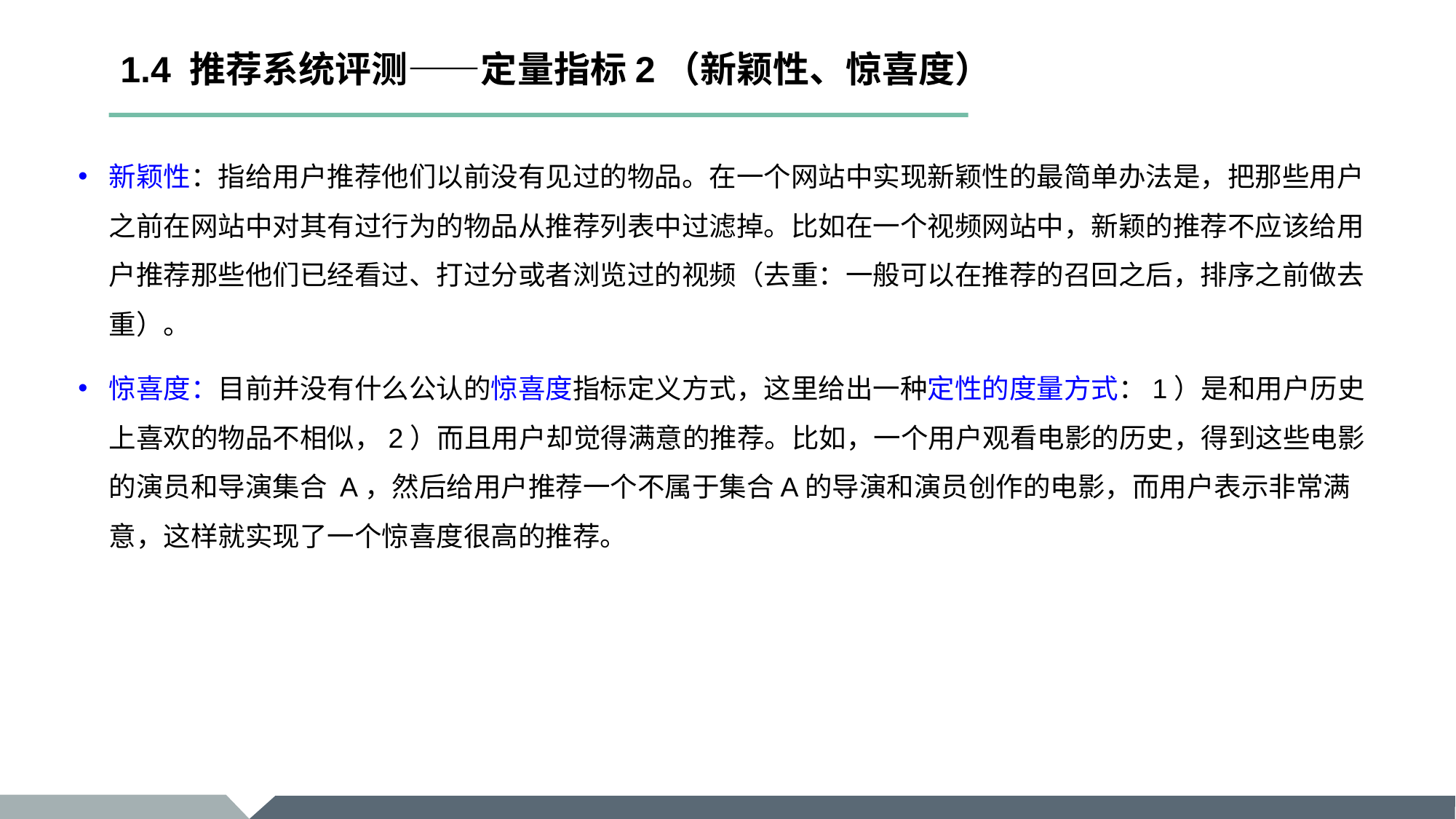

# 1.4 推荐系统评测——定量指标2（新颖性、惊喜度）
新颖性：指给用户推荐他们以前没有见过的物品。在一个网站中实现新颖性的最简单办法是，把那些用户之前在网站中对其有过行为的物品从推荐列表中过滤掉。比如在一个视频网站中，新颖的推荐不应该给用户推荐那些他们已经看过、打过分或者浏览过的视频（去重：一般可以在推荐的召回之后，排序之前做去重）。
惊喜度：目前并没有什么公认的惊喜度指标定义方式，这里给出一种定性的度量方式：1）是和用户历史上喜欢的物品不相似，2）而且用户却觉得满意的推荐。比如，一个用户观看电影的历史，得到这些电影的演员和导演集合 A，然后给用户推荐一个不属于集合A的导演和演员创作的电影，而用户表示非常满意，这样就实现了一个惊喜度很高的推荐。